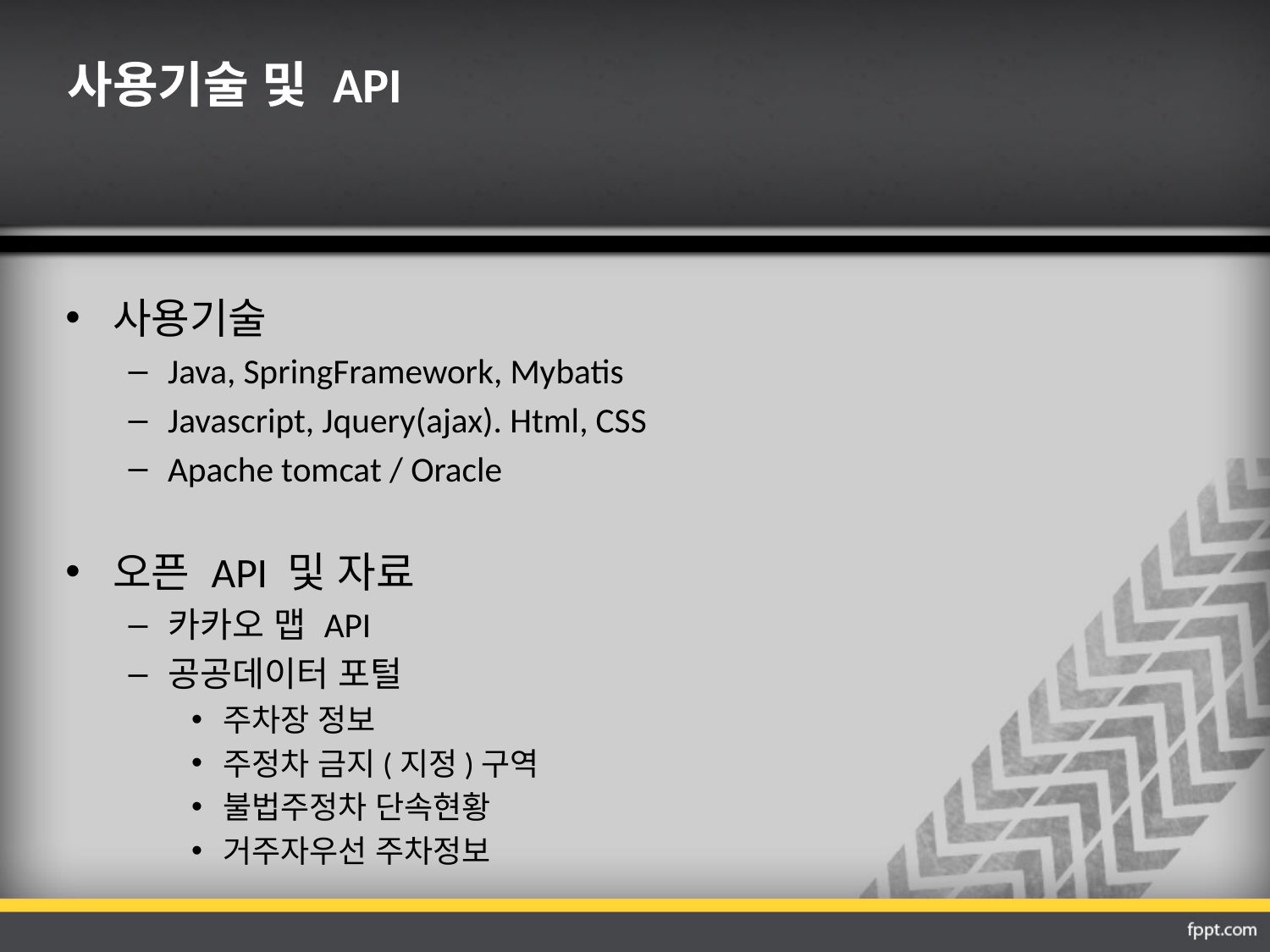

사용기술 및 API
사용기술
Java, SpringFramework, Mybatis
Javascript, Jquery(ajax). Html, CSS
Apache tomcat / Oracle

오픈 API 및 자료
카카오 맵 API
공공데이터 포털
주차장 정보
주정차 금지(지정)구역
불법주정차 단속현황
거주자우선 주차정보